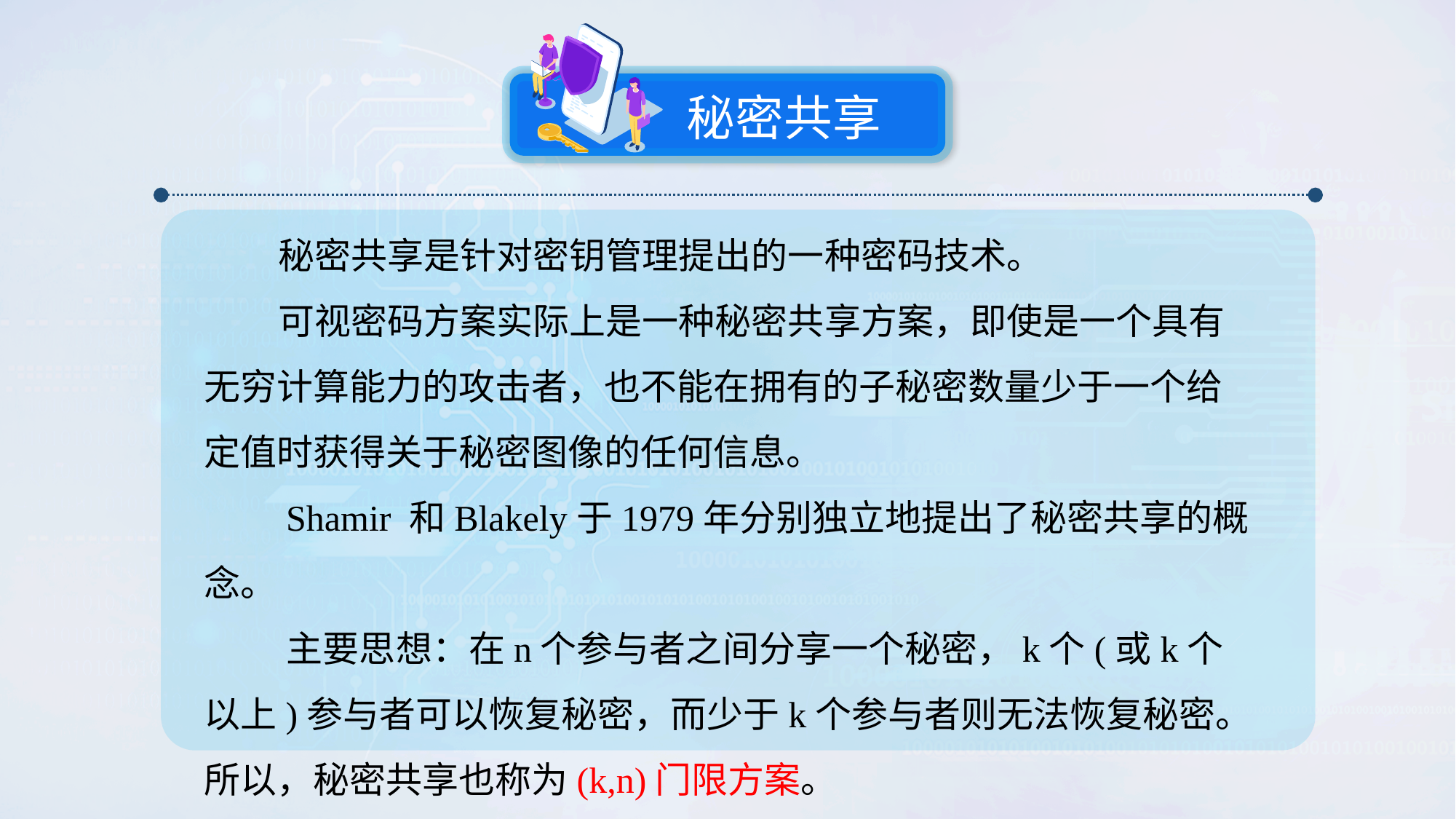

秘密共享

        秘密共享是针对密钥管理提出的一种密码技术。
        可视密码方案实际上是一种秘密共享方案，即使是一个具有无穷计算能力的攻击者，也不能在拥有的子秘密数量少于一个给定值时获得关于秘密图像的任何信息。
         Shamir 和Blakely于1979年分别独立地提出了秘密共享的概念。
         主要思想：在n个参与者之间分享一个秘密，k个(或k个以上)参与者可以恢复秘密，而少于k个参与者则无法恢复秘密。所以，秘密共享也称为(k,n)门限方案。